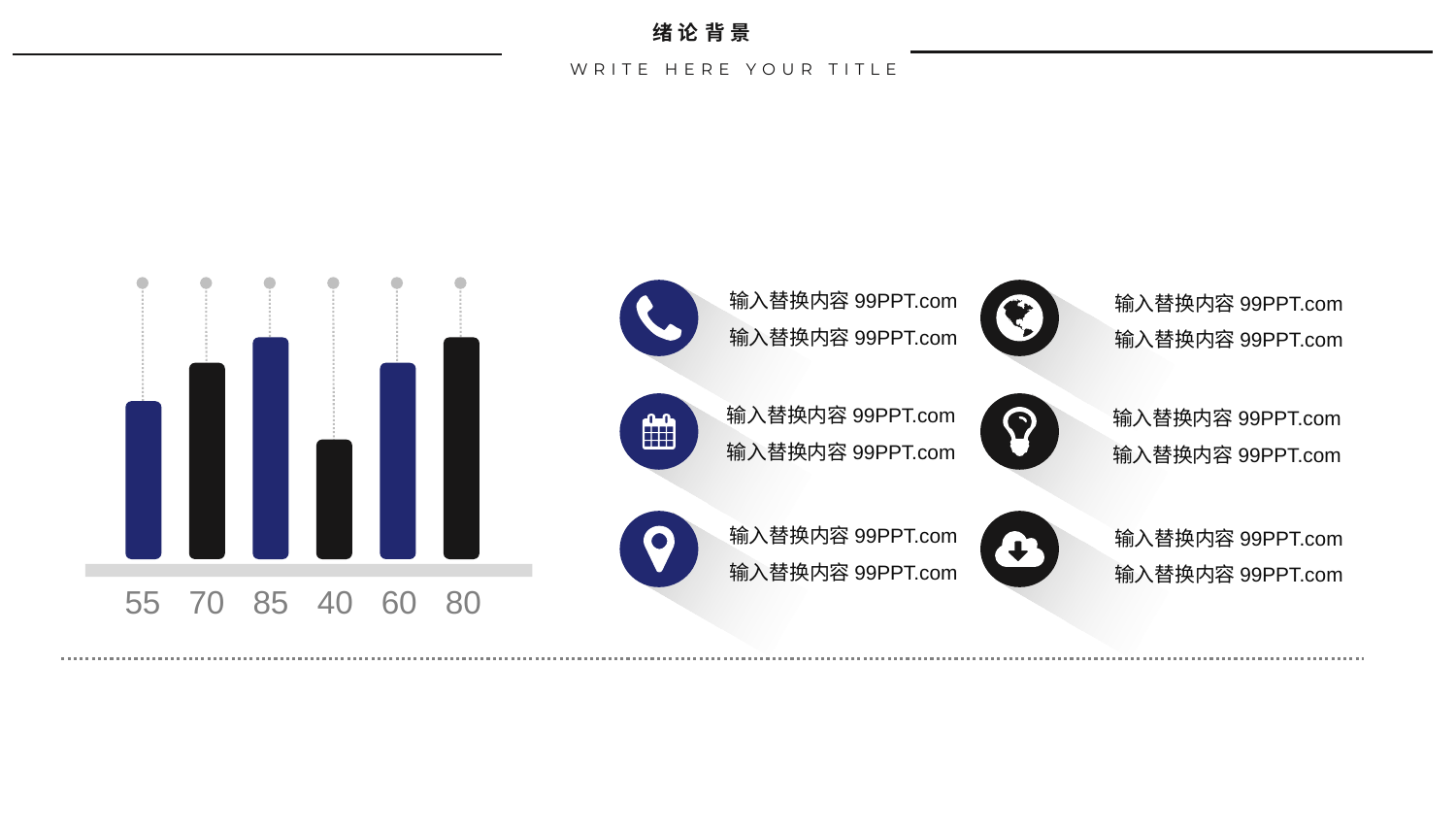

绪论背景
WRITE HERE YOUR TITLE

55
70
85
40
60
80
输入替换内容99PPT.com
输入替换内容99PPT.com
输入替换内容99PPT.com
输入替换内容99PPT.com
输入替换内容99PPT.com
输入替换内容99PPT.com
输入替换内容99PPT.com
输入替换内容99PPT.com
输入替换内容99PPT.com
输入替换内容99PPT.com
输入替换内容99PPT.com
输入替换内容99PPT.com